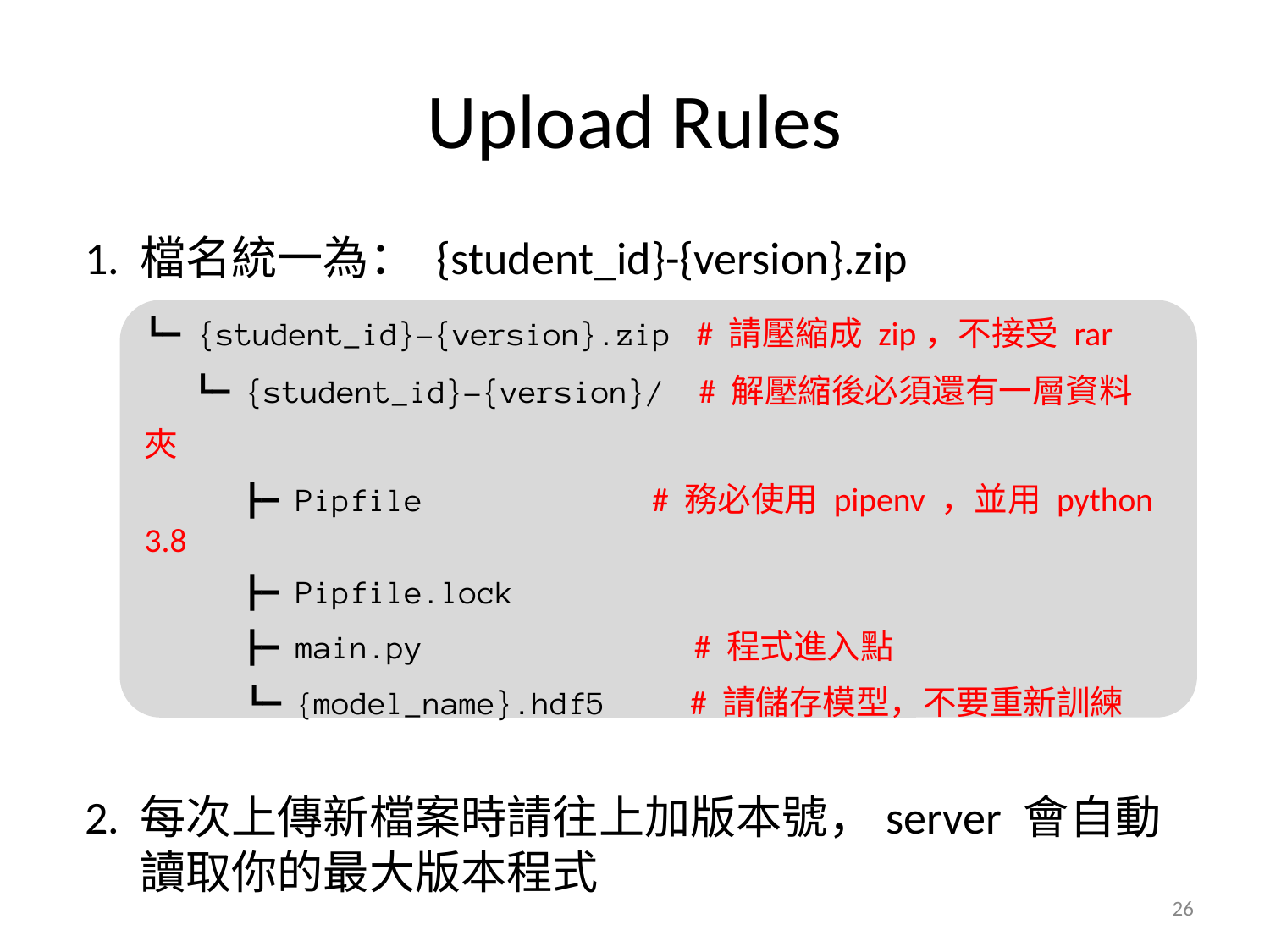

# Upload Rules
檔名統一為： {student_id}-{version}.zip

每次上傳新檔案時請往上加版本號，server 會自動讀取你的最大版本程式

┗━ {student_id}-{version}.zip   # 請壓縮成 zip，不接受 rar
   ┗━ {student_id}-{version}/    # 解壓縮後必須還有一層資料夾
      ┣━ Pipfile                           # 務必使用 pipenv ，並用 python 3.8
      ┣━ Pipfile.lock
      ┣━ main.py                                # 程式進入點
          ┗━ {model_name}.hdf5          # 請儲存模型，不要重新訓練
26